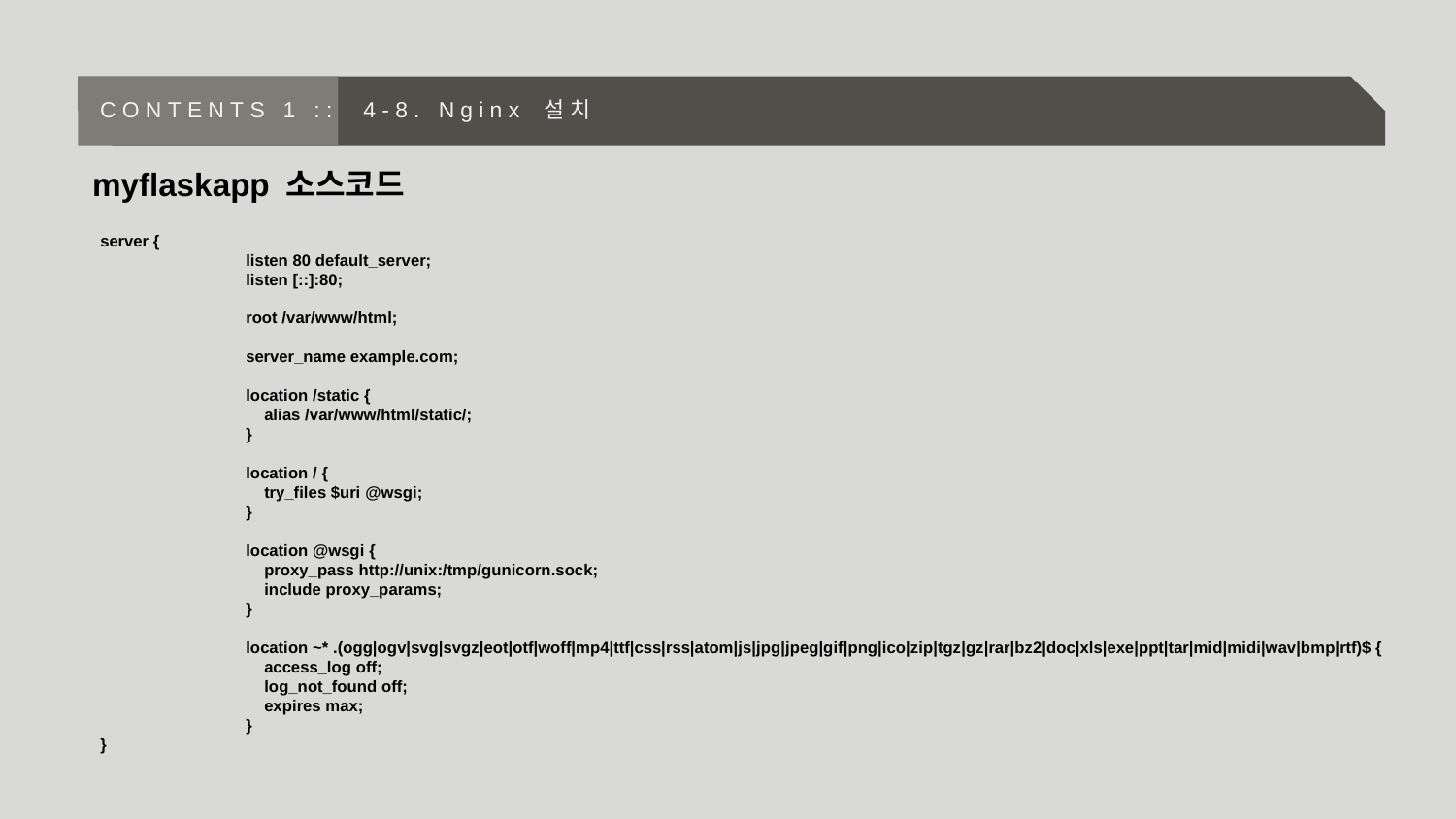

CONTENTS 1 ::  4-8. Nginx 설치

myflaskapp 소스코드
server {
	listen 80 default_server;
	listen [::]:80;

	root /var/www/html;

	server_name example.com;

	location /static {
	    alias /var/www/html/static/;
	}

	location / {
	    try_files $uri @wsgi;
	}

	location @wsgi {
	    proxy_pass http://unix:/tmp/gunicorn.sock;
	    include proxy_params;
	}

	location ~* .(ogg|ogv|svg|svgz|eot|otf|woff|mp4|ttf|css|rss|atom|js|jpg|jpeg|gif|png|ico|zip|tgz|gz|rar|bz2|doc|xls|exe|ppt|tar|mid|midi|wav|bmp|rtf)$ {
	    access_log off;
	    log_not_found off;
	    expires max;
	}
}